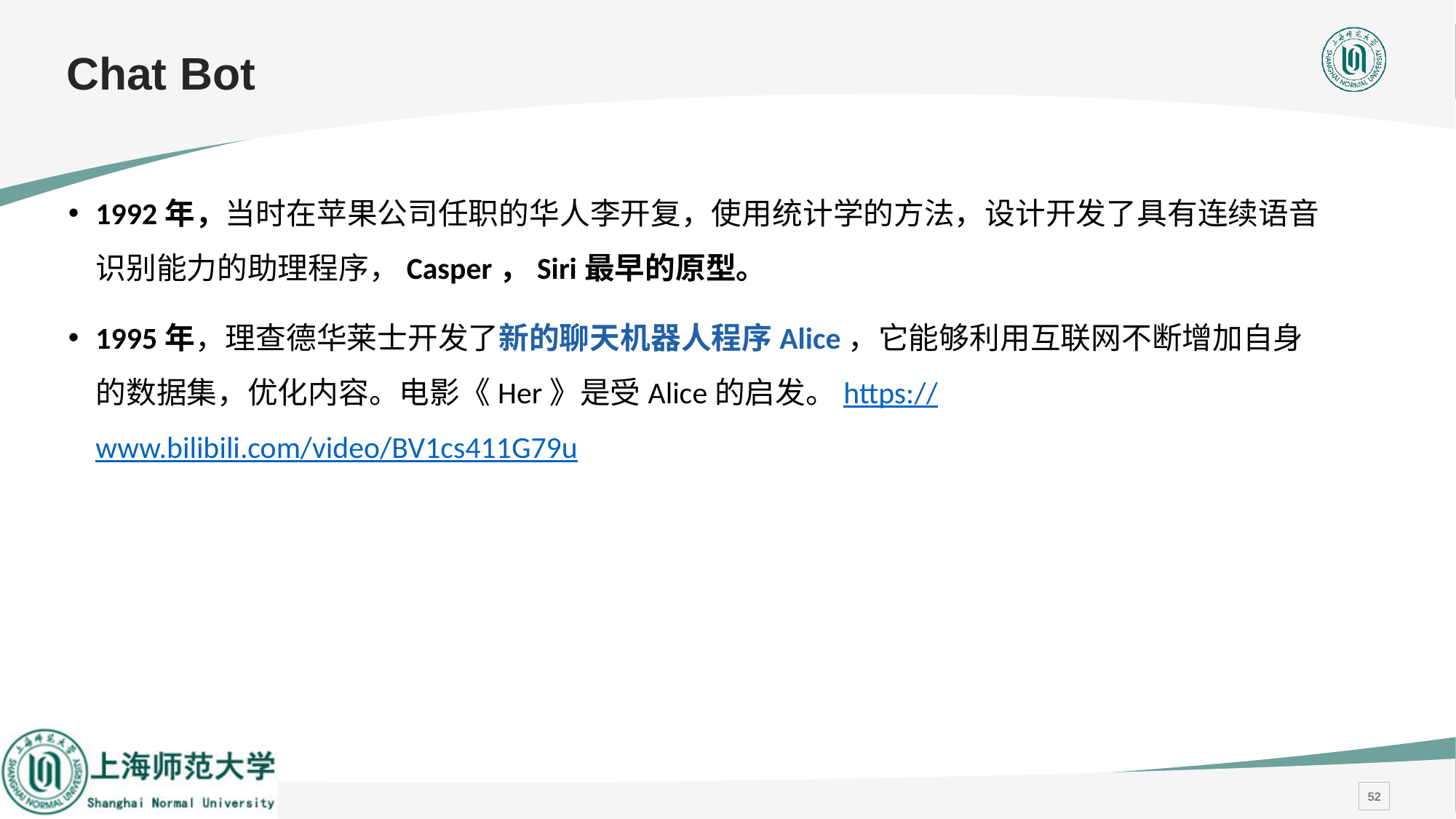

Chat Bot
1992年，当时在苹果公司任职的华人李开复，使用统计学的方法，设计开发了具有连续语音识别能力的助理程序，Casper，Siri最早的原型。
1995年，理查德华莱士开发了新的聊天机器人程序Alice，它能够利用互联网不断增加自身的数据集，优化内容。电影《Her》是受Alice的启发。https://www.bilibili.com/video/BV1cs411G79u